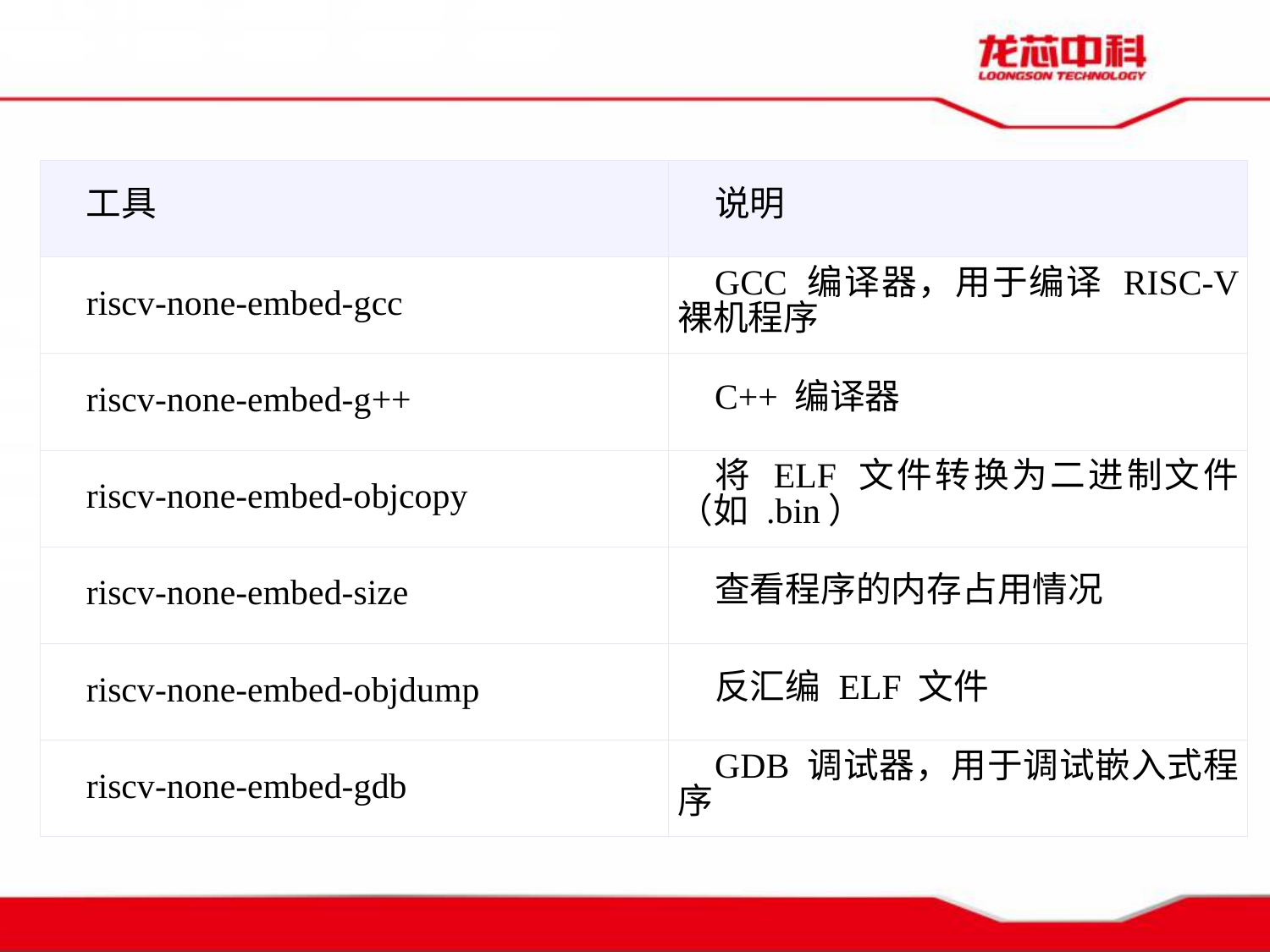

| 工具 | 说明 |
| --- | --- |
| riscv-none-embed-gcc | GCC 编译器，用于编译 RISC-V 裸机程序 |
| riscv-none-embed-g++ | C++ 编译器 |
| riscv-none-embed-objcopy | 将 ELF 文件转换为二进制文件（如 .bin） |
| riscv-none-embed-size | 查看程序的内存占用情况 |
| riscv-none-embed-objdump | 反汇编 ELF 文件 |
| riscv-none-embed-gdb | GDB 调试器，用于调试嵌入式程序 |